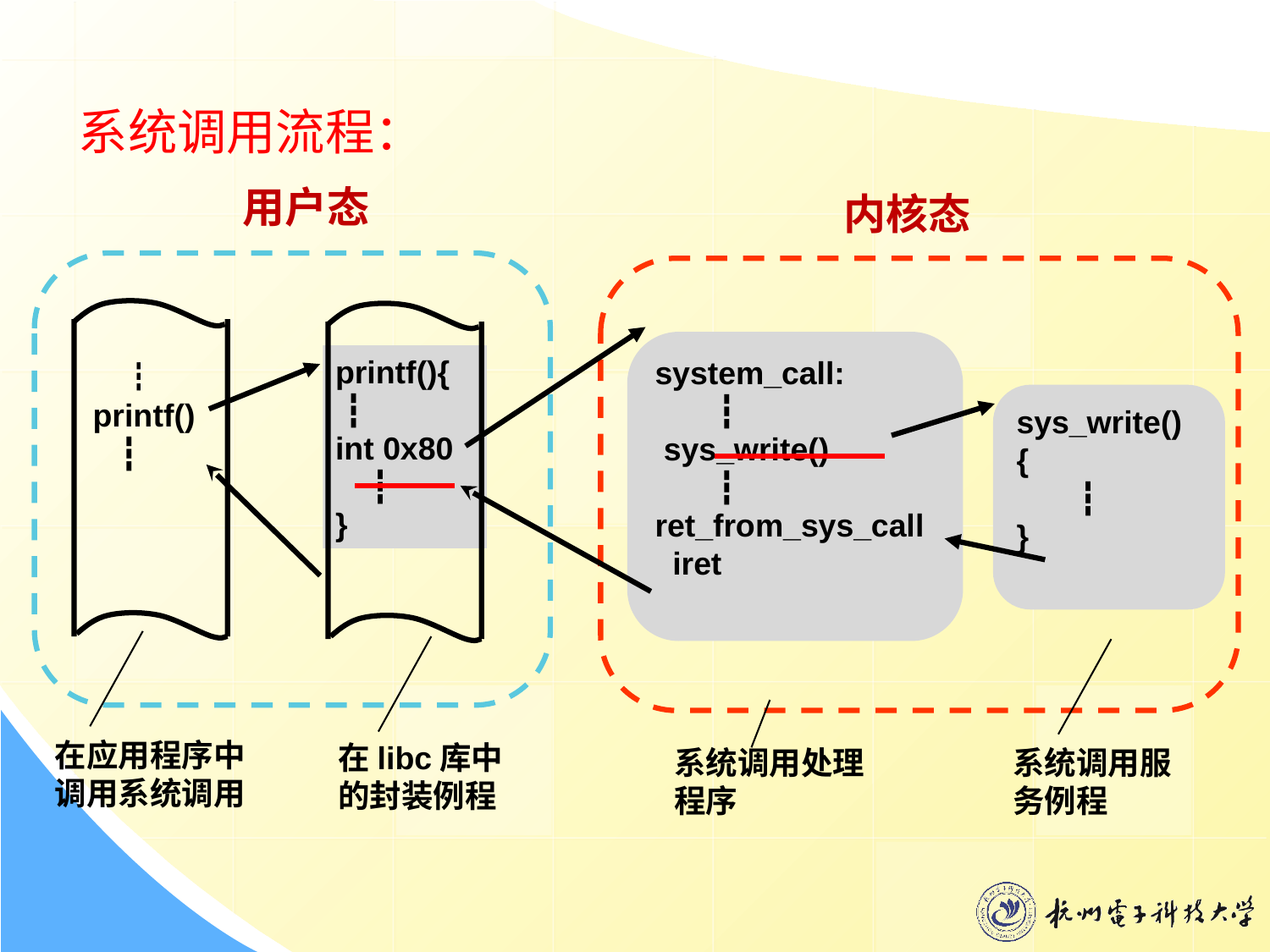

系统调用流程：

用户态
内核态

printf(){    ┇
int 0x80
    ┇
}

system_call:
       ┇
 sys_write()
       ┇
ret_from_sys_call
  iret

　 ┇
 printf()
    ┇

sys_write()
{
       ┇
}

在应用程序中调用系统调用
在libc库中的封装例程
系统调用处理程序
系统调用服务例程